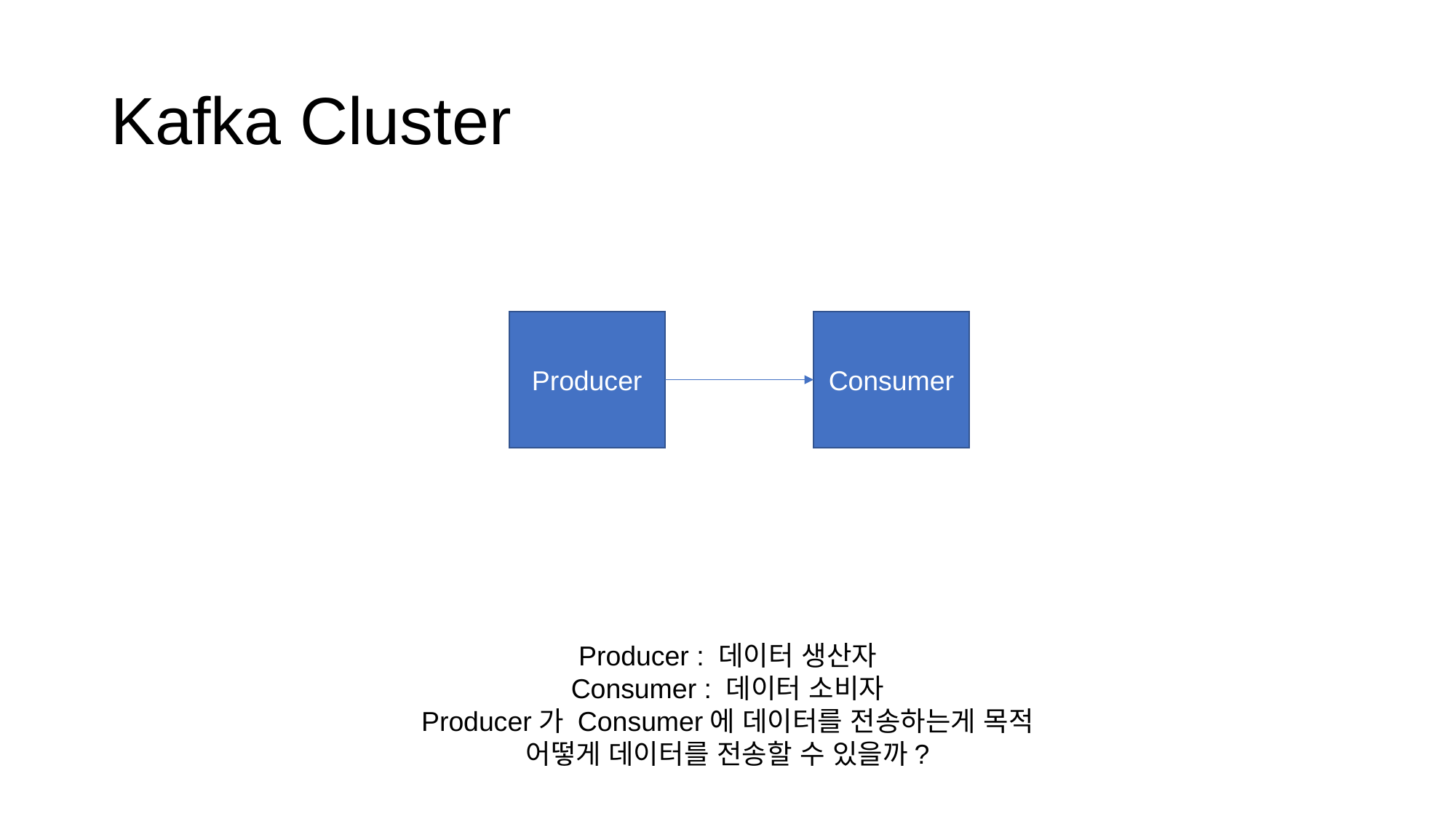

# Kafka Cluster
Producer
Consumer
Producer : 데이터 생산자
Consumer : 데이터 소비자
Producer가 Consumer에 데이터를 전송하는게 목적
어떻게 데이터를 전송할 수 있을까?